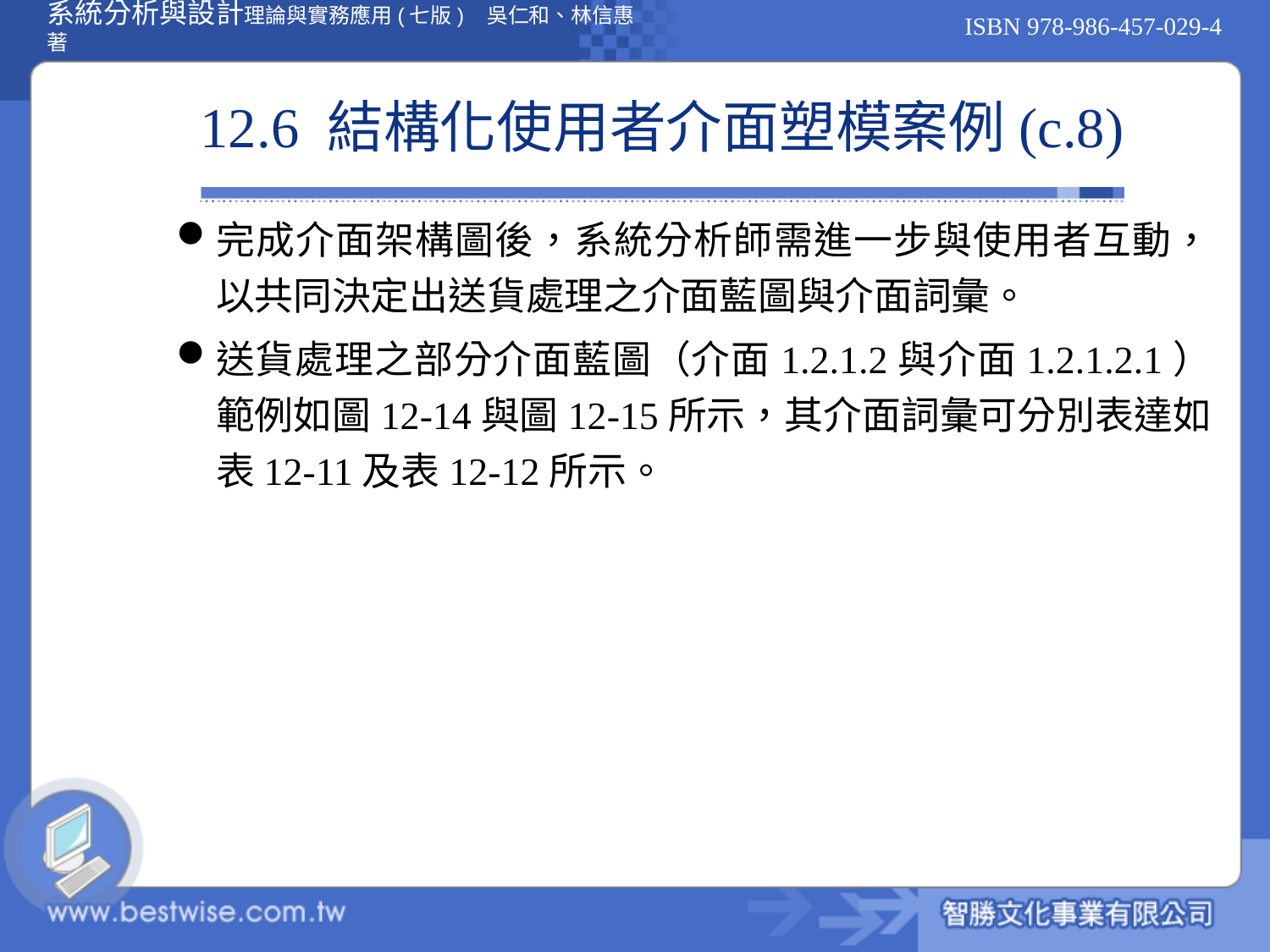

# 12.6 結構化使用者介面塑模案例(c.8)
完成介面架構圖後，系統分析師需進一步與使用者互動，以共同決定出送貨處理之介面藍圖與介面詞彙。
送貨處理之部分介面藍圖（介面1.2.1.2與介面1.2.1.2.1）範例如圖12-14與圖12-15所示，其介面詞彙可分別表達如表12-11及表12-12所示。